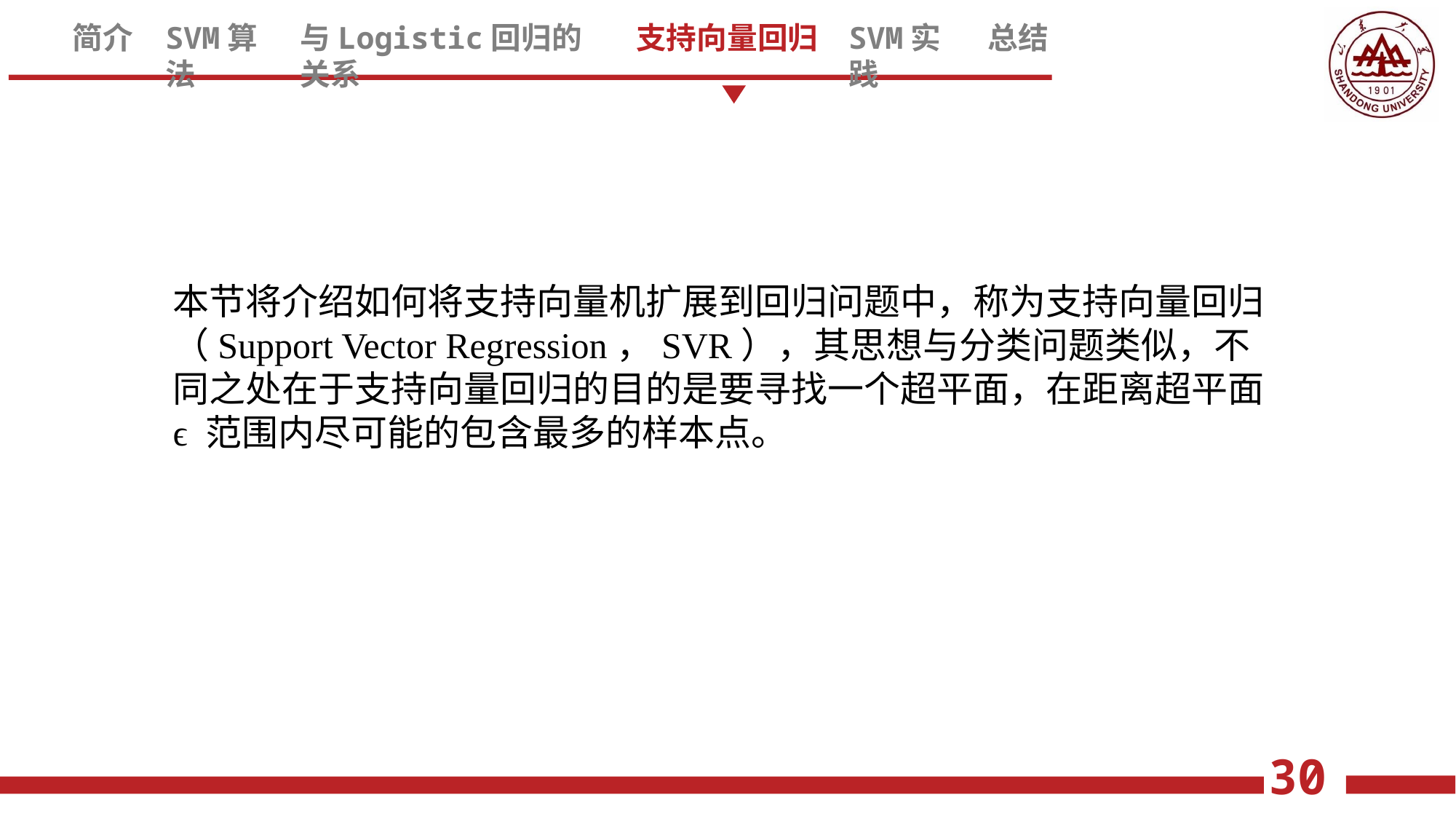

本节将介绍如何将支持向量机扩展到回归问题中，称为支持向量回归（Support Vector Regression，SVR），其思想与分类问题类似，不同之处在于支持向量回归的目的是要寻找一个超平面，在距离超平面ϵ 范围内尽可能的包含最多的样本点。